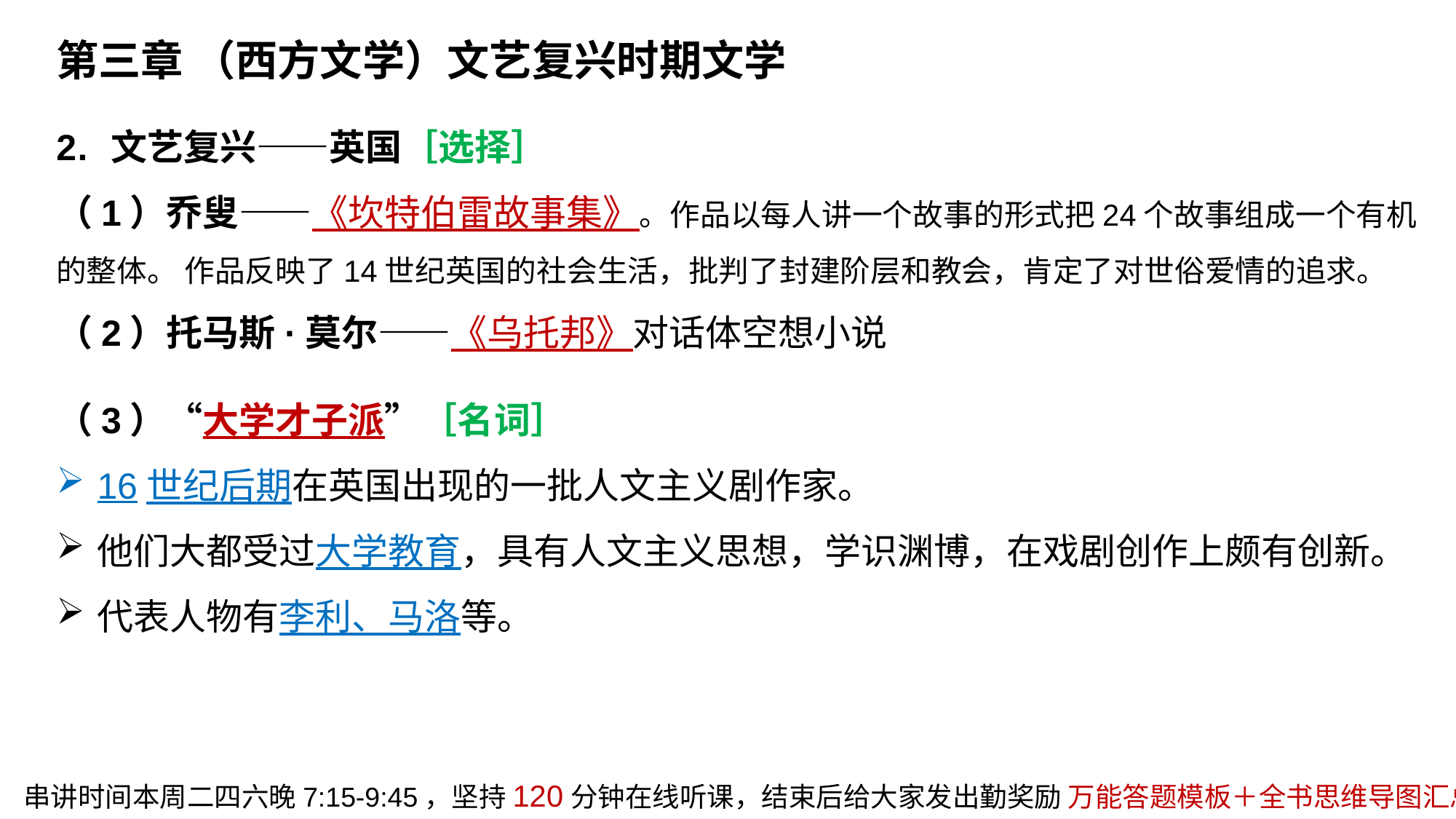

第三章 （西方文学）文艺复兴时期文学
文艺复兴——英国［选择］
（1）乔叟——《坎特伯雷故事集》。作品以每人讲一个故事的形式把24个故事组成一个有机的整体。 作品反映了14世纪英国的社会生活，批判了封建阶层和教会，肯定了对世俗爱情的追求。
（2）托马斯·莫尔——《乌托邦》对话体空想小说
（3）“大学才子派”［名词］
16世纪后期在英国出现的一批人文主义剧作家。
他们大都受过大学教育，具有人文主义思想，学识渊博，在戏剧创作上颇有创新。
代表人物有李利、马洛等。